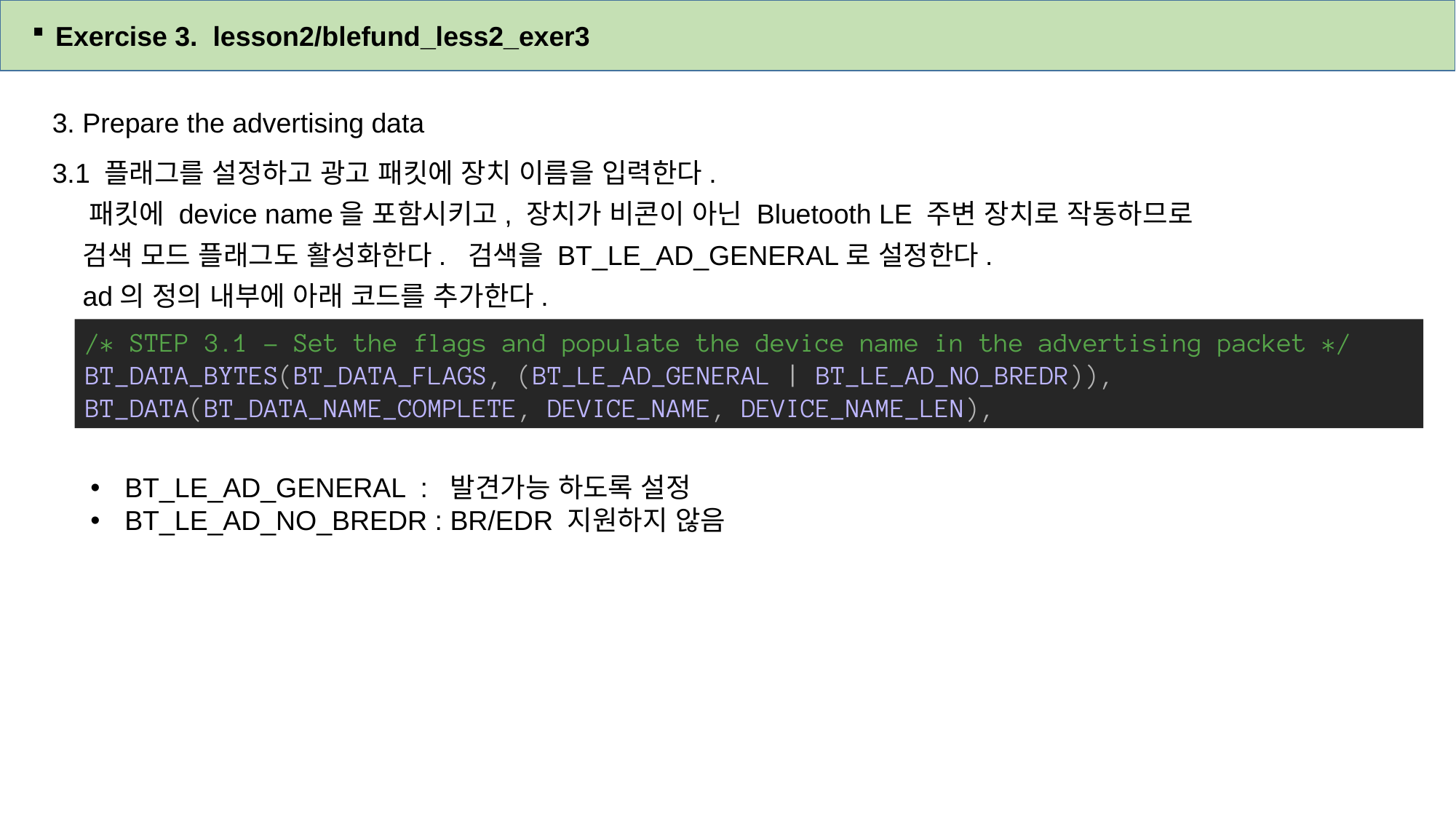

Exercise 3.  lesson2/blefund_less2_exer3
3. Prepare the advertising data
3.1 플래그를 설정하고 광고 패킷에 장치 이름을 입력한다.
    패킷에 device name을 포함시키고, 장치가 비콘이 아닌 Bluetooth LE 주변 장치로 작동하므로
    검색 모드 플래그도 활성화한다.  검색을 BT_LE_AD_GENERAL로 설정한다.
    ad의 정의 내부에 아래 코드를 추가한다.

/* STEP 3.1 - Set the flags and populate the device name in the advertising packet */
BT_DATA_BYTES(BT_DATA_FLAGS, (BT_LE_AD_GENERAL | BT_LE_AD_NO_BREDR)),
BT_DATA(BT_DATA_NAME_COMPLETE, DEVICE_NAME, DEVICE_NAME_LEN),
BT_LE_AD_GENERAL  :  발견가능 하도록 설정
BT_LE_AD_NO_BREDR : BR/EDR 지원하지 않음